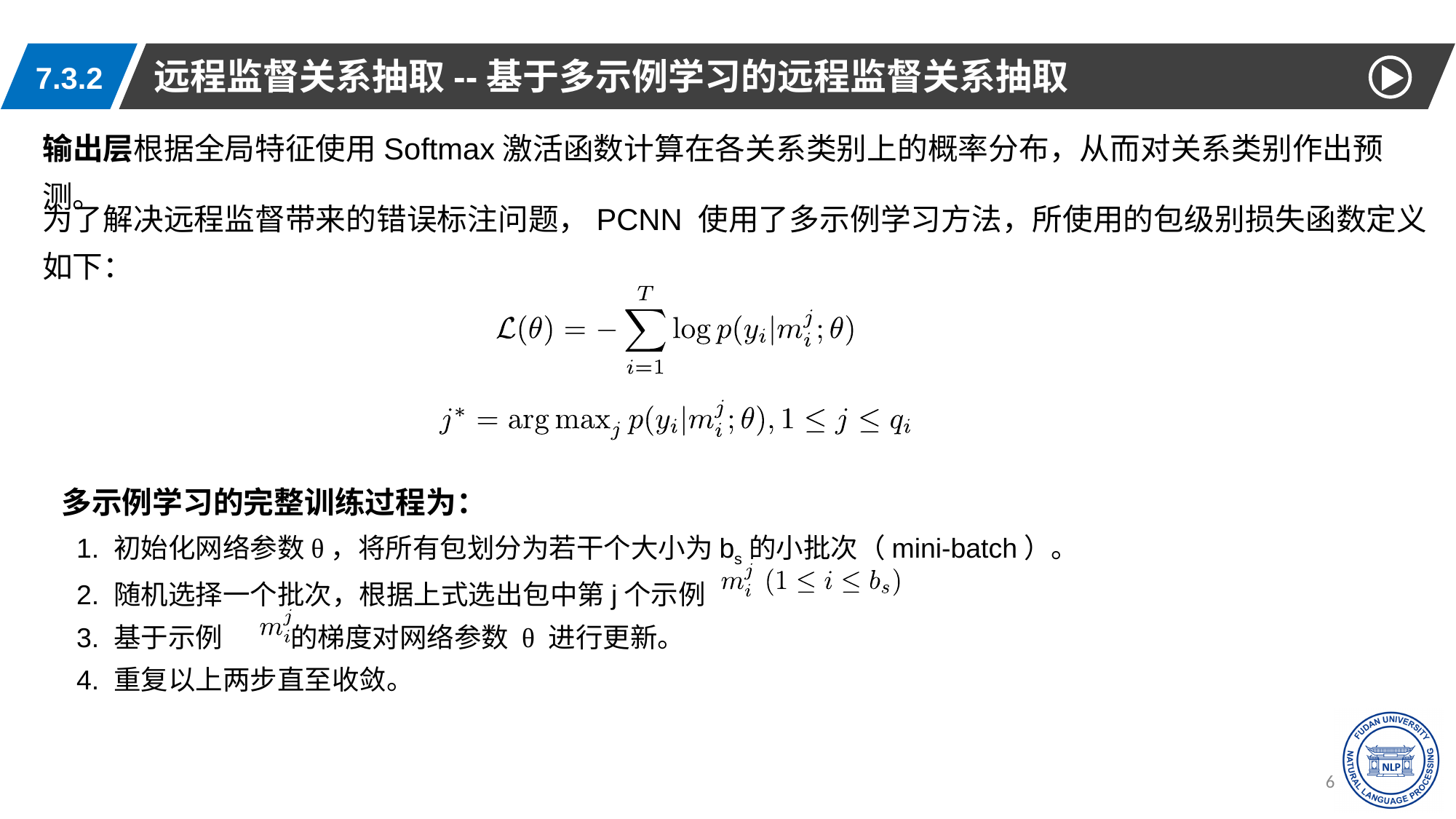

远程监督关系抽取--基于多示例学习的远程监督关系抽取
7.3.2

输出层根据全局特征使用Softmax激活函数计算在各关系类别上的概率分布，从而对关系类别作出预测。
为了解决远程监督带来的错误标注问题，PCNN 使用了多示例学习方法，所使用的包级别损失函数定义如下：

多示例学习的完整训练过程为：
  1. 初始化网络参数θ，将所有包划分为若干个大小为bs的小批次（mini-batch）。
  2. 随机选择一个批次，根据上式选出包中第j个示例
  3. 基于示例           的梯度对网络参数 θ 进行更新。
  4. 重复以上两步直至收敛。

65